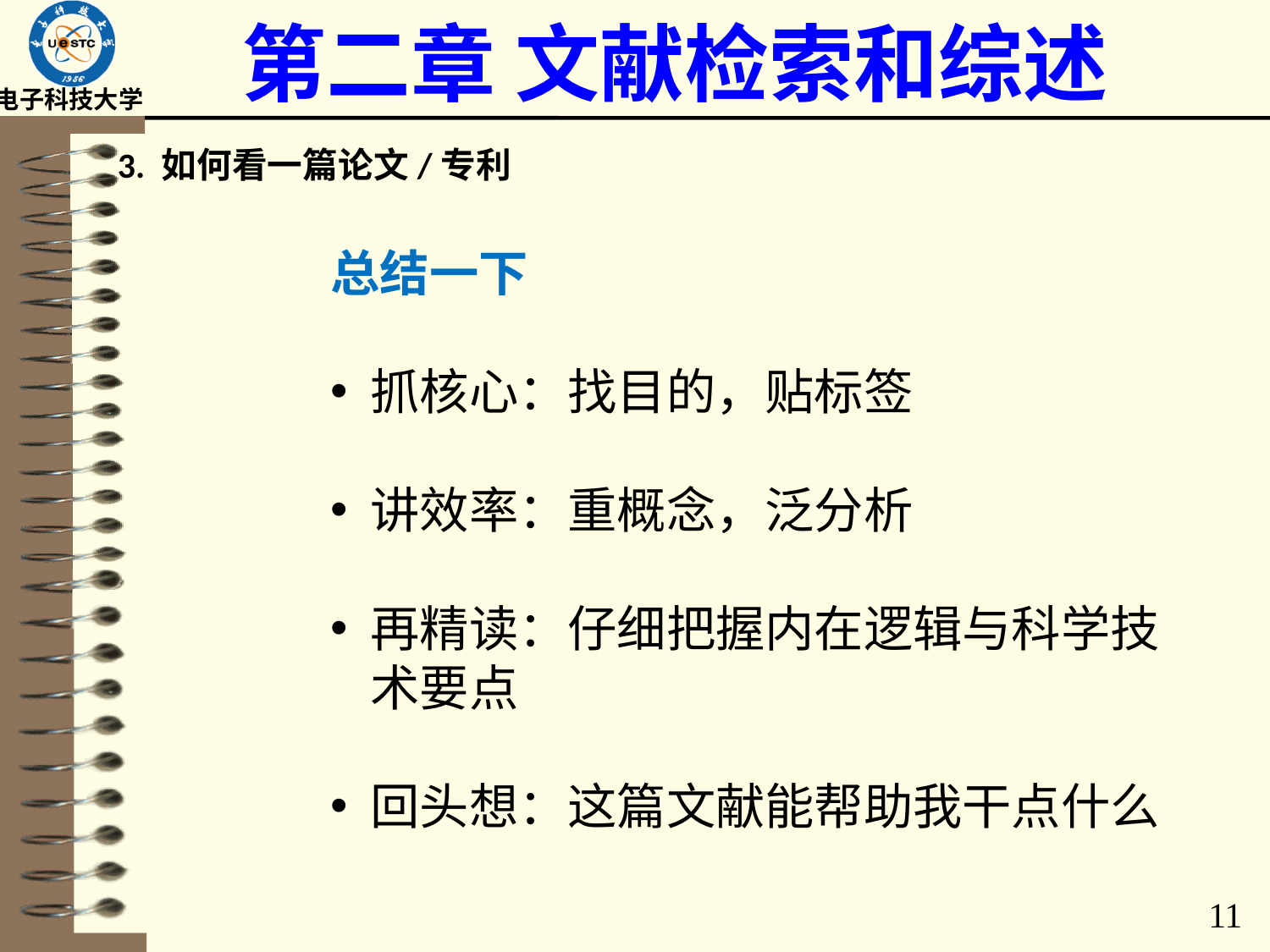

# 第二章 文献检索和综述
3. 如何看一篇论文/专利
总结一下

抓核心：找目的，贴标签

讲效率：重概念，泛分析

再精读：仔细把握内在逻辑与科学技术要点

回头想：这篇文献能帮助我干点什么
11